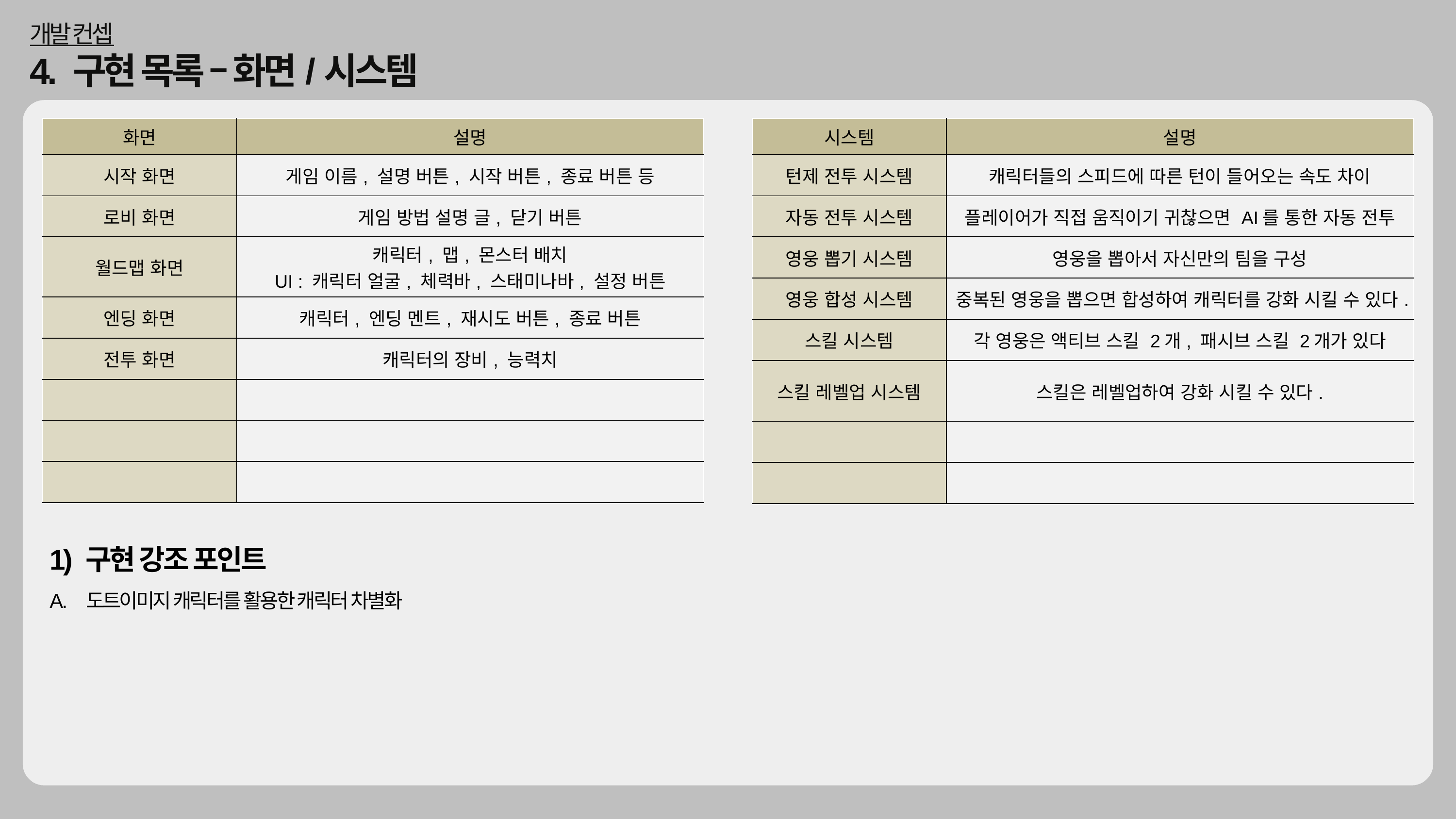

개발 컨셉
4. 구현 목록 – 화면/시스템

| 화면 | 설명 |
| --- | --- |
| 시작 화면 | 게임 이름, 설명 버튼, 시작 버튼, 종료 버튼 등 |
| 로비 화면 | 게임 방법 설명 글, 닫기 버튼 |
| 월드맵 화면 | 캐릭터, 맵, 몬스터 배치 UI : 캐릭터 얼굴, 체력바, 스태미나바, 설정 버튼 |
| 엔딩 화면 | 캐릭터, 엔딩 멘트, 재시도 버튼, 종료 버튼 |
| 전투 화면 | 캐릭터의 장비, 능력치 |
|  |  |
|  |  |
|  |  |
| 시스템 | 설명 |
| --- | --- |
| 턴제 전투 시스템 | 캐릭터들의 스피드에 따른 턴이 들어오는 속도 차이 |
| 자동 전투 시스템 | 플레이어가 직접 움직이기 귀찮으면 AI를 통한 자동 전투 |
| 영웅 뽑기 시스템 | 영웅을 뽑아서 자신만의 팀을 구성 |
| 영웅 합성 시스템 | 중복된 영웅을 뽑으면 합성하여 캐릭터를 강화 시킬 수 있다. |
| 스킬 시스템 | 각 영웅은 액티브 스킬 2개, 패시브 스킬 2개가 있다 |
| 스킬 레벨업 시스템 | 스킬은 레벨업하여 강화 시킬 수 있다. |
|  |  |
|  |  |
1) 구현 강조 포인트
도트이미지 캐릭터를 활용한 캐릭터 차별화